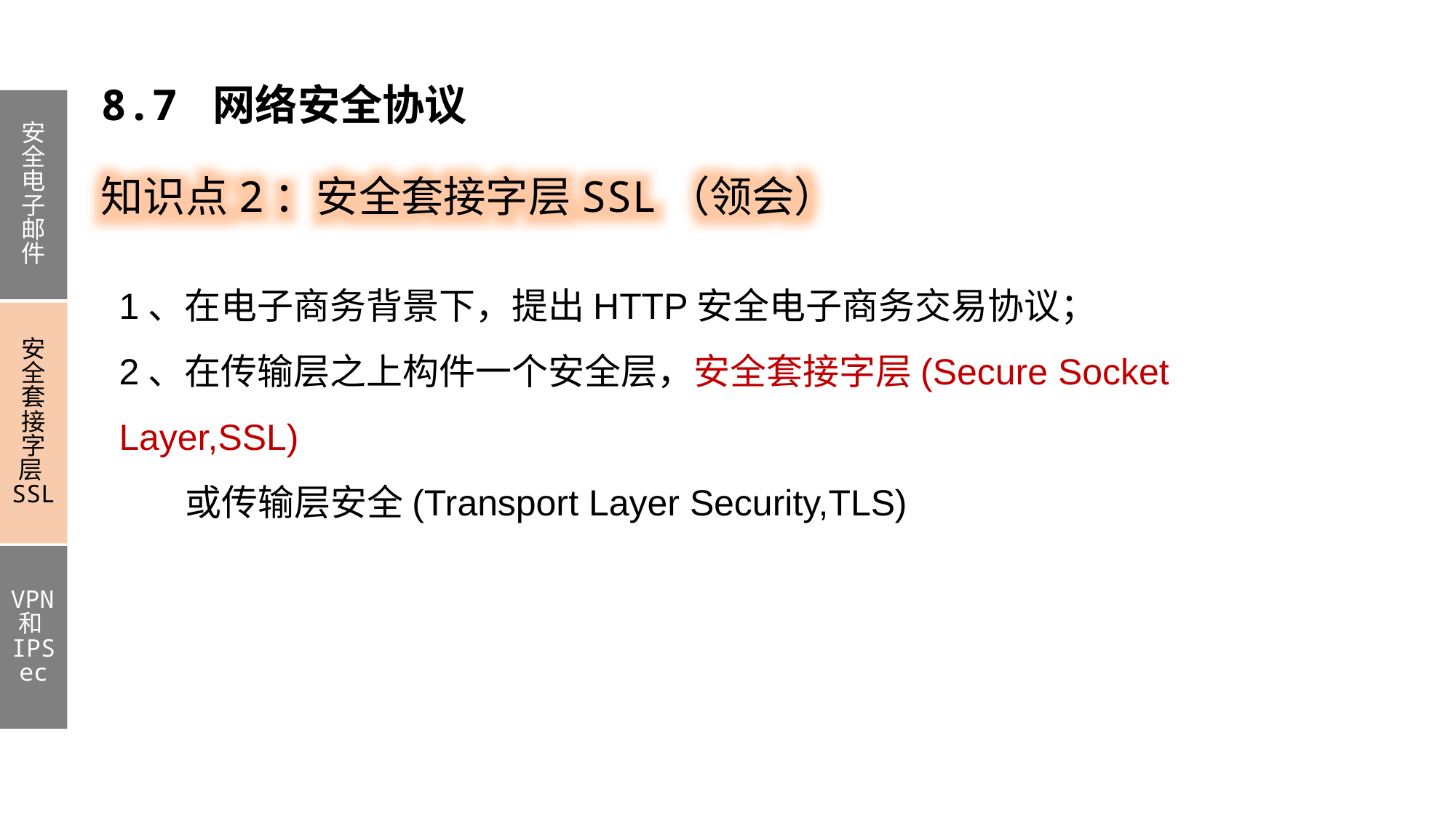

8.7 网络安全协议
安全电子邮件
安全套接字层SSL
VPN和IPSec
知识点2：安全套接字层SSL（领会）
1、在电子商务背景下，提出HTTP安全电子商务交易协议；
2、在传输层之上构件一个安全层，安全套接字层(Secure Socket Layer,SSL)
       或传输层安全(Transport Layer Security,TLS)